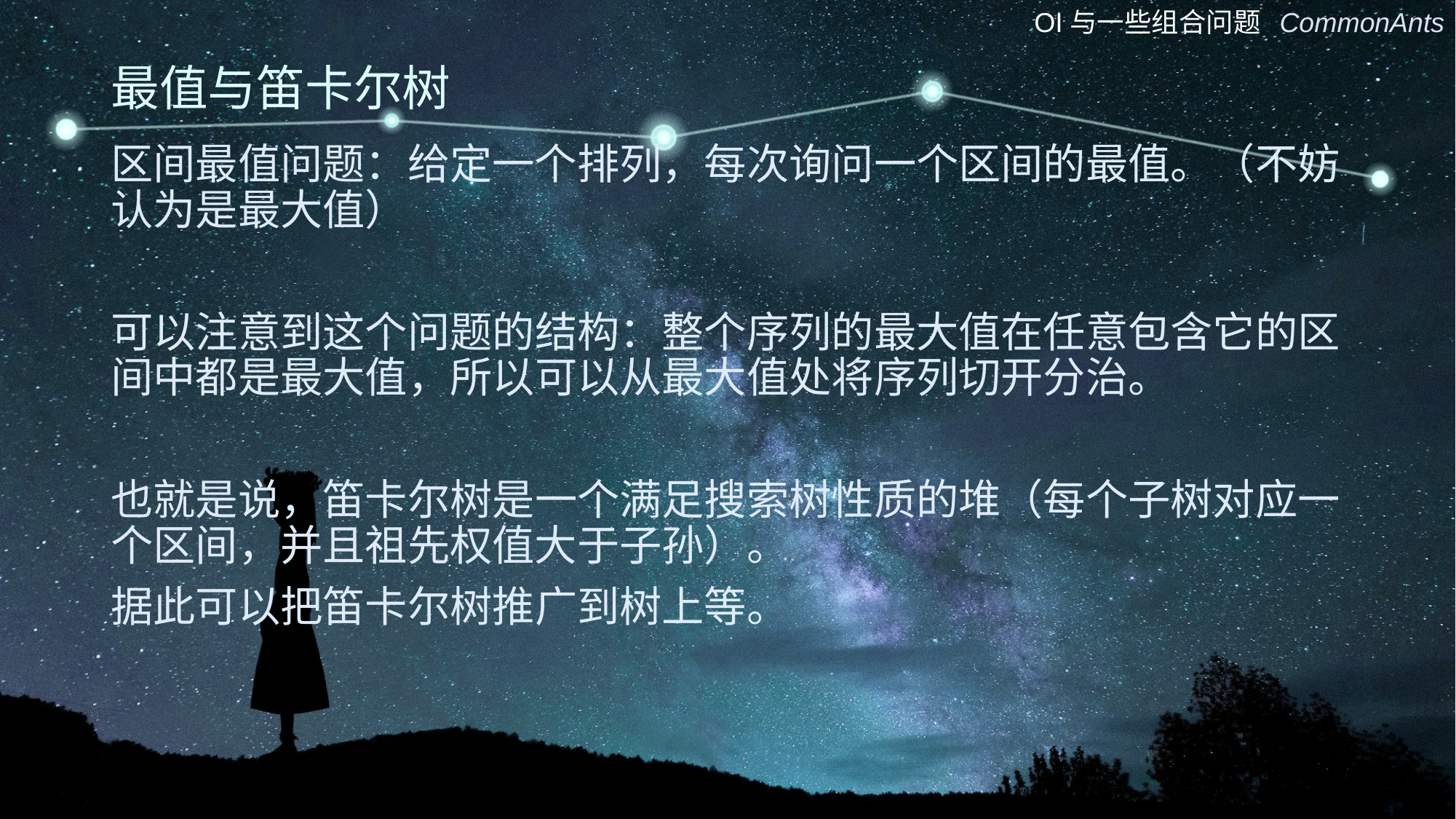

# 最值与笛卡尔树
区间最值问题：给定一个排列，每次询问一个区间的最值。（不妨认为是最大值）

可以注意到这个问题的结构：整个序列的最大值在任意包含它的区间中都是最大值，所以可以从最大值处将序列切开分治。

也就是说，笛卡尔树是一个满足搜索树性质的堆（每个子树对应一个区间，并且祖先权值大于子孙）。
据此可以把笛卡尔树推广到树上等。